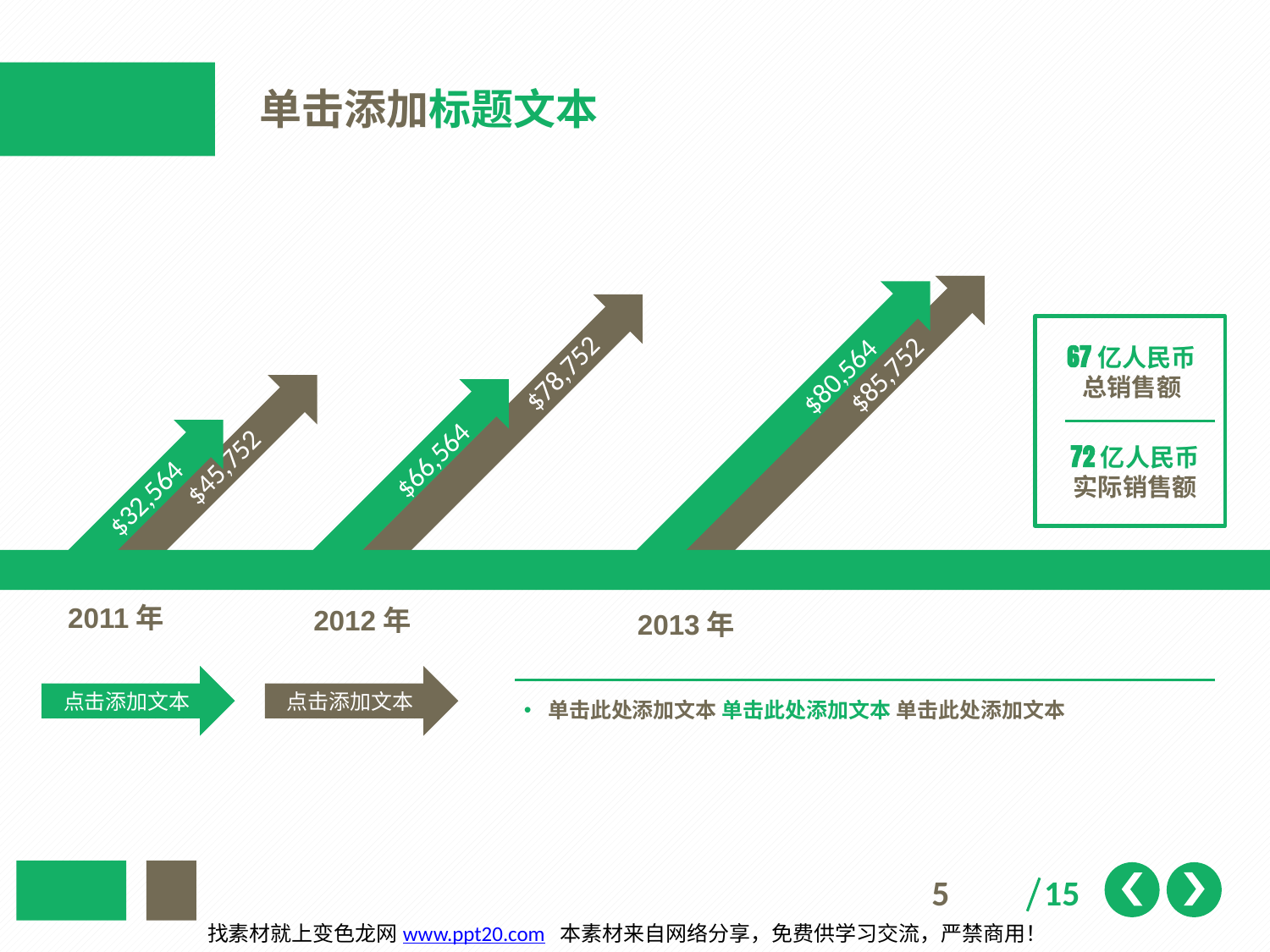

单击添加标题文本

67亿人民币
总销售额
72亿人民币
实际销售额
$78,752

$85,752

$80,564

$66,564

$45,752

$32,564

2011年
2012年
2013年

点击添加文本

点击添加文本
单击此处添加文本 单击此处添加文本 单击此处添加文本